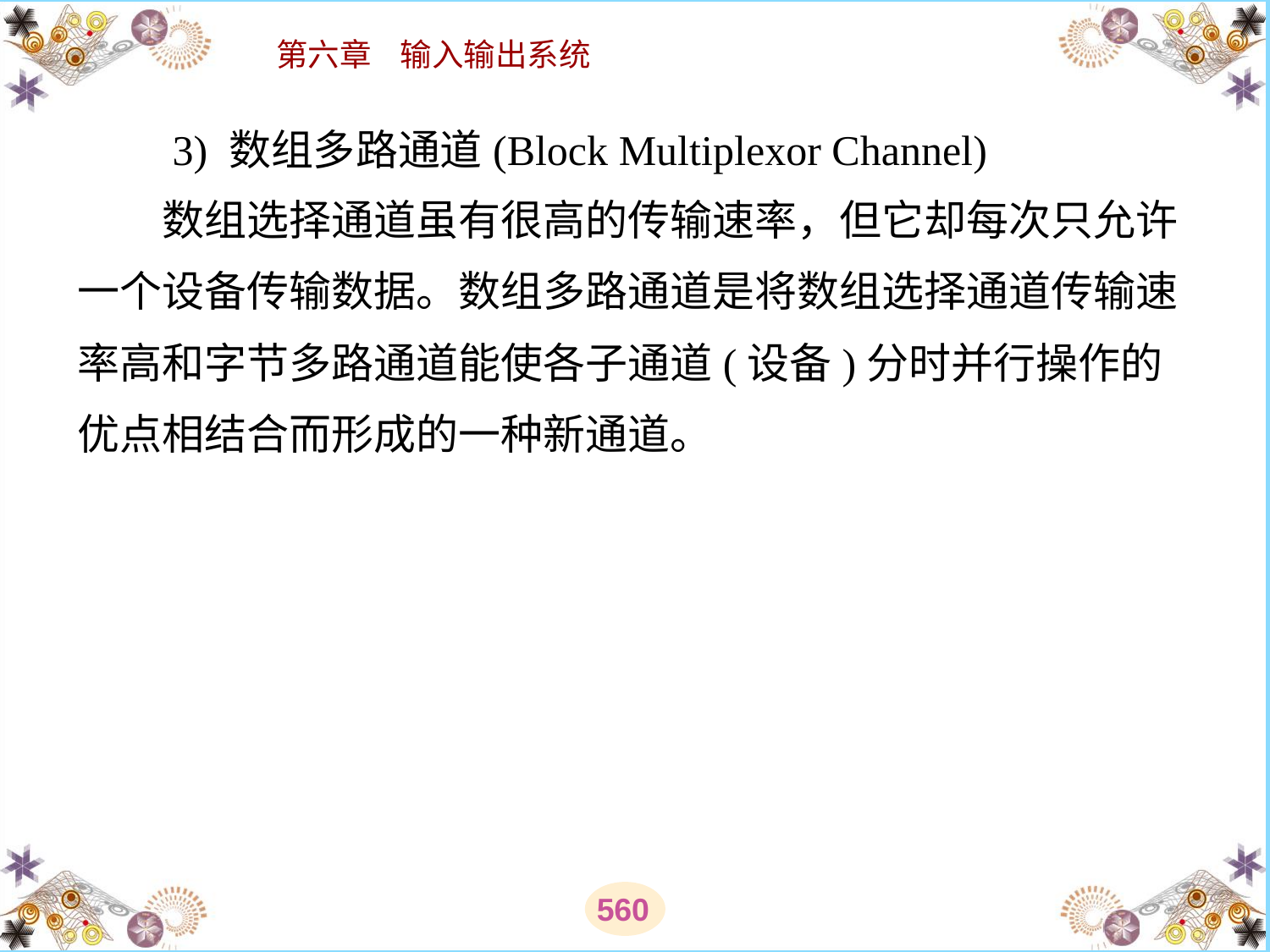

# 3) 数组多路通道(Block Multiplexor Channel) 　　数组选择通道虽有很高的传输速率，但它却每次只允许一个设备传输数据。数组多路通道是将数组选择通道传输速率高和字节多路通道能使各子通道(设备)分时并行操作的优点相结合而形成的一种新通道。